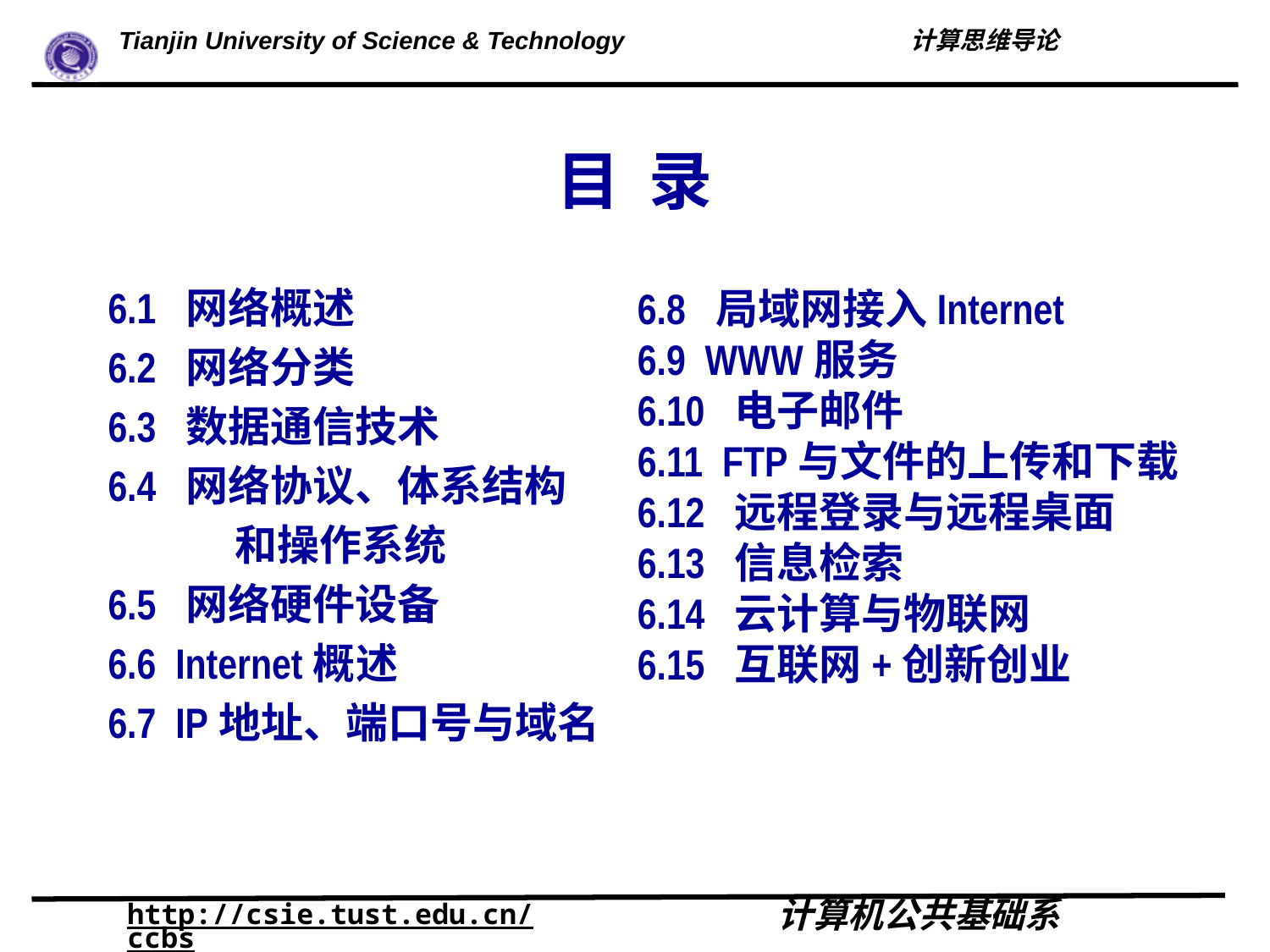

# 目  录
6.1  网络概述
6.2  网络分类
6.3  数据通信技术
6.4  网络协议、体系结构
	和操作系统
6.5  网络硬件设备
6.6  Internet概述
6.7  IP地址、端口号与域名

6.8  局域网接入Internet
6.9  WWW服务
6.10  电子邮件
6.11  FTP与文件的上传和下载
6.12  远程登录与远程桌面
6.13  信息检索
6.14  云计算与物联网
6.15  互联网+创新创业